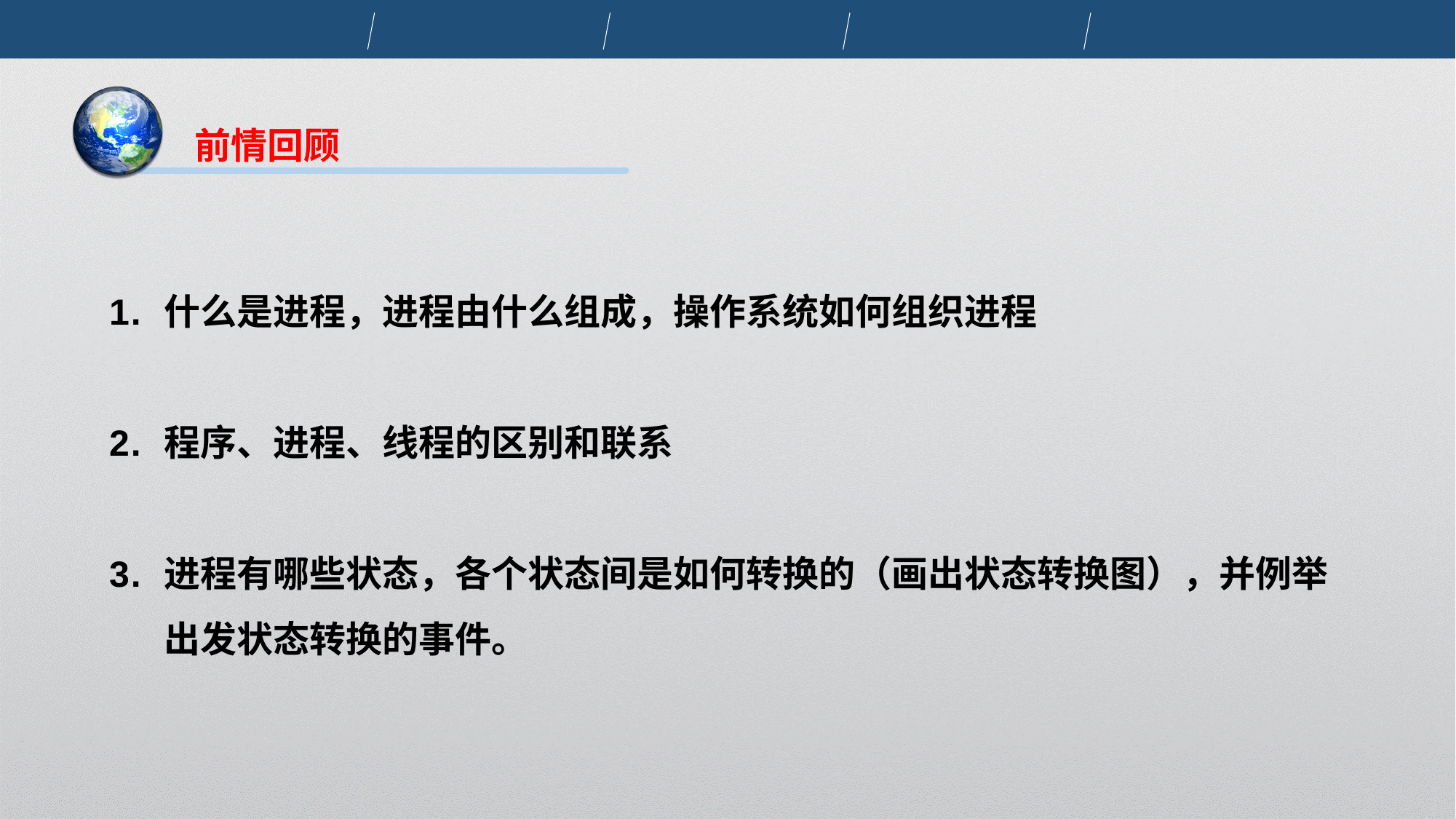

前情回顾
什么是进程，进程由什么组成，操作系统如何组织进程

程序、进程、线程的区别和联系

进程有哪些状态，各个状态间是如何转换的（画出状态转换图），并例举出发状态转换的事件。